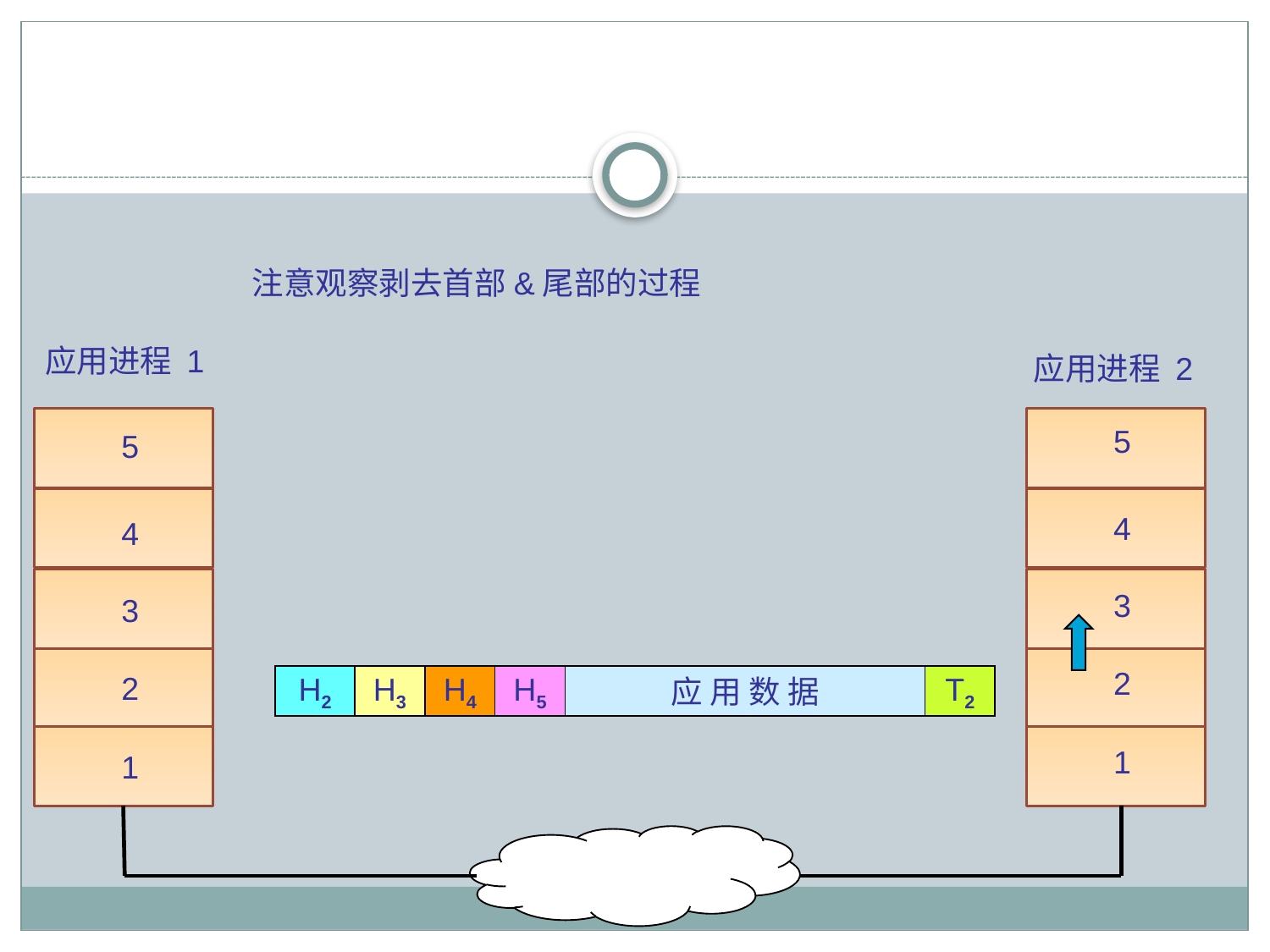

#
注意观察剥去首部&尾部的过程
应用进程 1
应用进程 2

5
5

4
4

3
3

2
2
H5
应 用 数 据
H3
H4
H2
T2

1
1